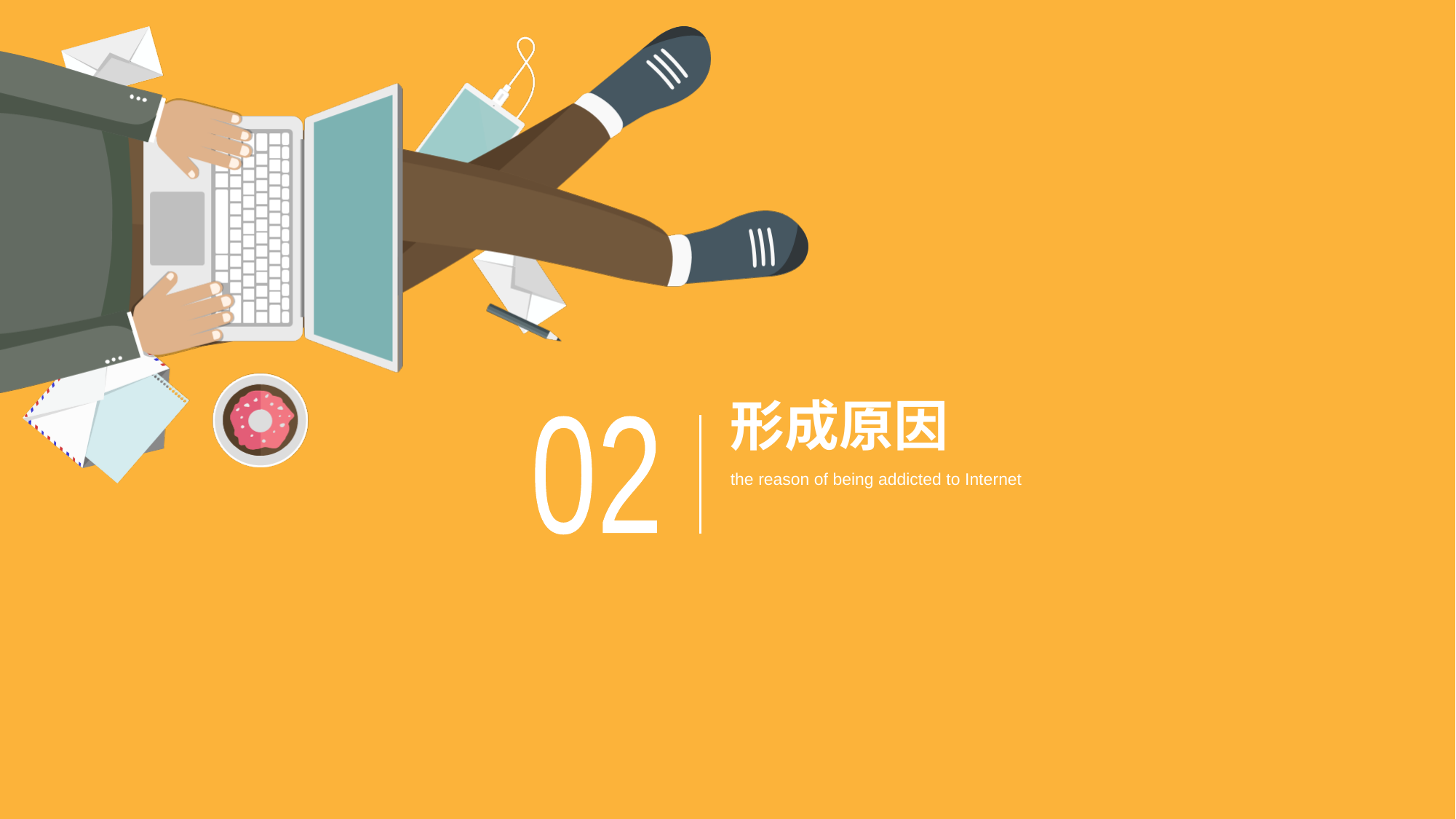

# 形成原因
02
the reason of being addicted to Internet